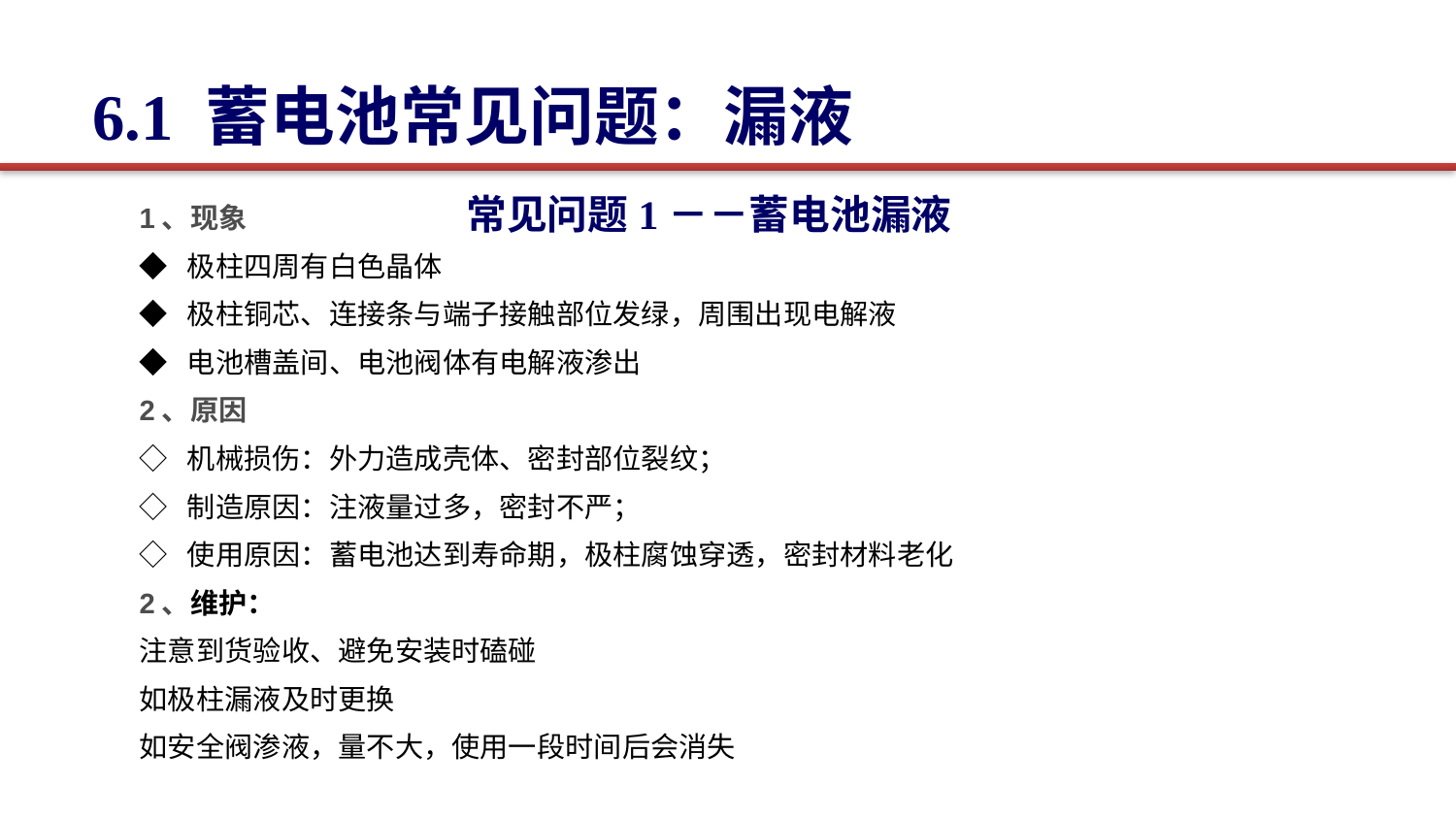

6.1 蓄电池常见问题：漏液

 常见问题1－－蓄电池漏液
1、现象
◆  极柱四周有白色晶体
◆  极柱铜芯、连接条与端子接触部位发绿，周围出现电解液
◆  电池槽盖间、电池阀体有电解液渗出
2、原因
◇  机械损伤：外力造成壳体、密封部位裂纹；
◇  制造原因：注液量过多，密封不严；
◇  使用原因：蓄电池达到寿命期，极柱腐蚀穿透，密封材料老化
2、维护：
注意到货验收、避免安装时磕碰
如极柱漏液及时更换
如安全阀渗液，量不大，使用一段时间后会消失